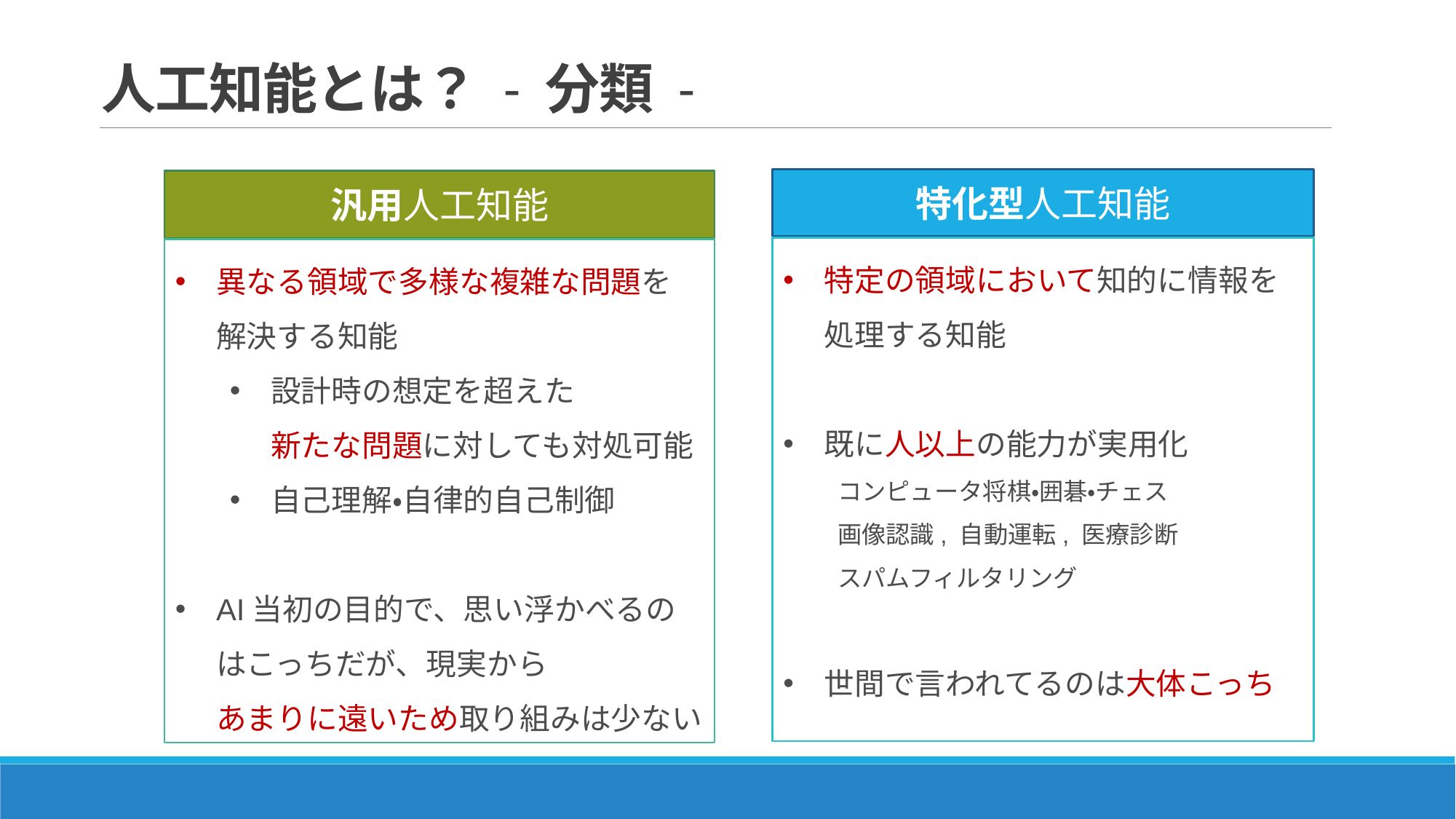

# 人工知能とは？ - 分類 -
特化型人工知能
汎用人工知能
特定の領域において知的に情報を
処理する知能

既に人以上の能力が実用化
コンピュータ将棋・囲碁・チェス
画像認識, 自動運転, 医療診断
スパムフィルタリング

世間で言われてるのは大体こっち

異なる領域で多様な複雑な問題を
解決する知能
設計時の想定を超えた
新たな問題に対しても対処可能
自己理解・自律的自己制御

AI当初の目的で、思い浮かべるのはこっちだが、現実から
あまりに遠いため取り組みは少ない